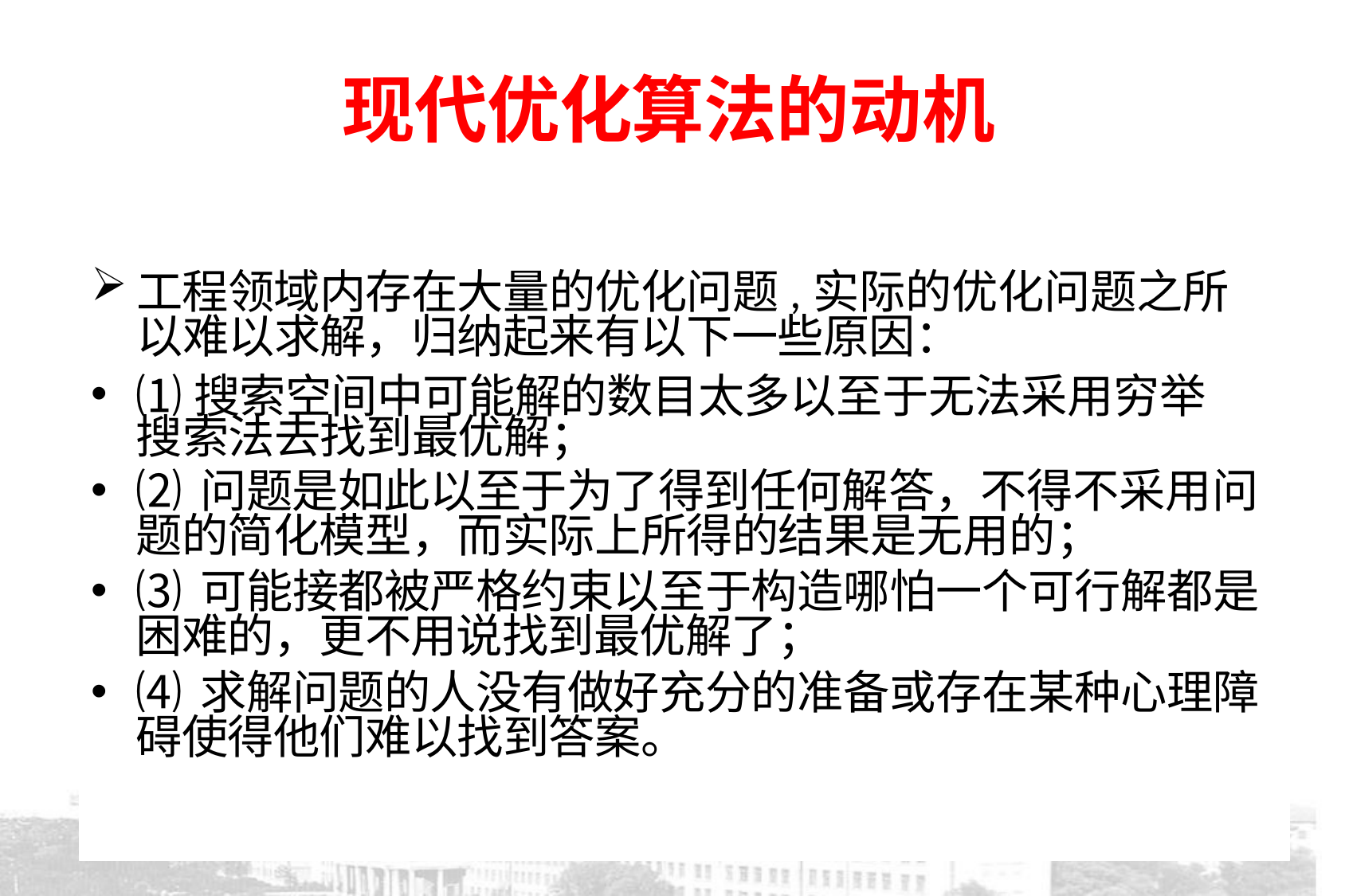

# 现代优化算法的动机
工程领域内存在大量的优化问题,实际的优化问题之所以难以求解，归纳起来有以下一些原因：
⑴搜索空间中可能解的数目太多以至于无法采用穷举搜索法去找到最优解；
⑵ 问题是如此以至于为了得到任何解答，不得不采用问题的简化模型，而实际上所得的结果是无用的；
⑶ 可能接都被严格约束以至于构造哪怕一个可行解都是困难的，更不用说找到最优解了；
⑷ 求解问题的人没有做好充分的准备或存在某种心理障碍使得他们难以找到答案。